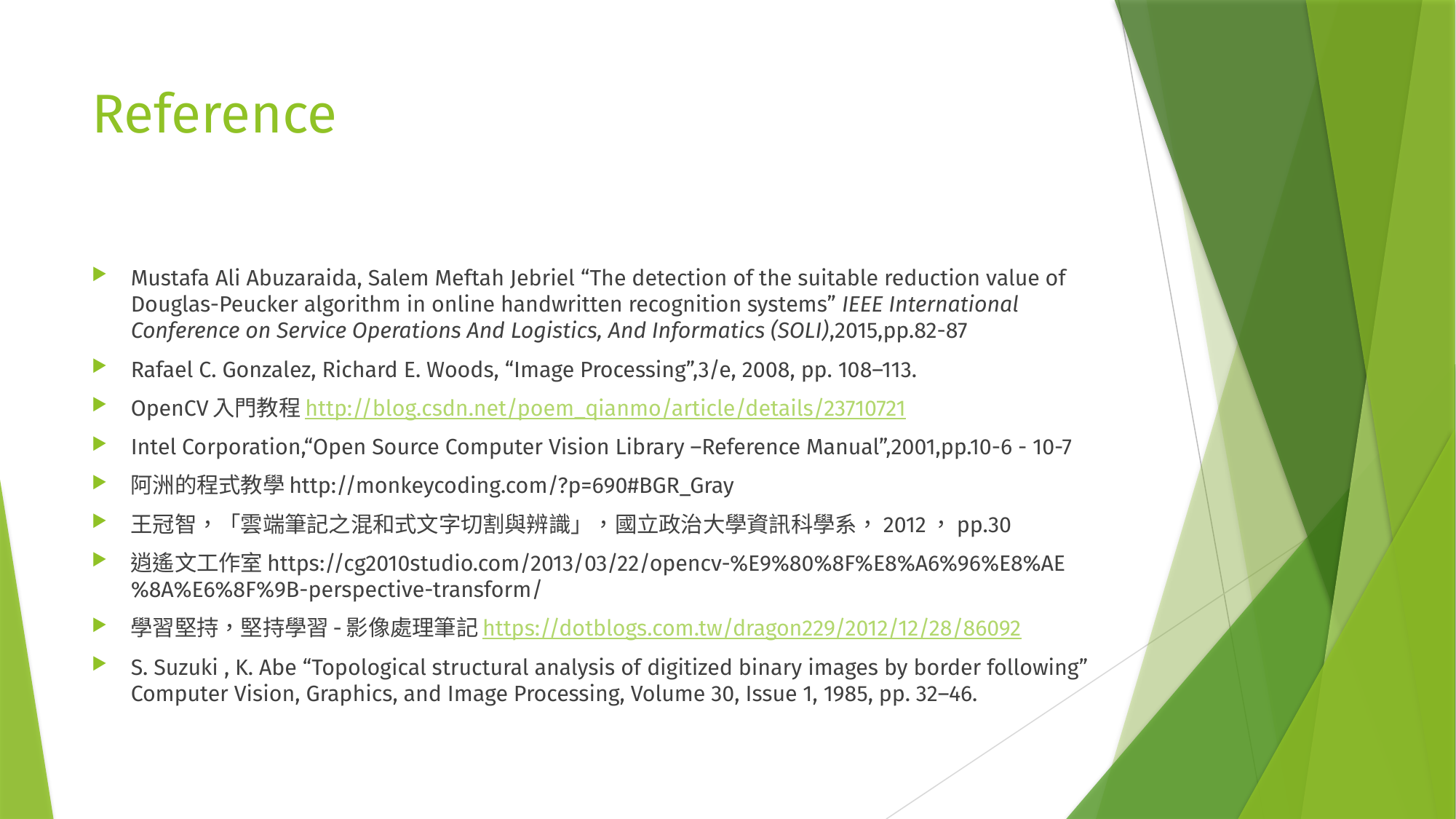

# Reference
Mustafa Ali Abuzaraida, Salem Meftah Jebriel “The detection of the suitable reduction value of Douglas-Peucker algorithm in online handwritten recognition systems” IEEE International Conference on Service Operations And Logistics, And Informatics (SOLI),2015,pp.82-87
Rafael C. Gonzalez, Richard E. Woods, “Image Processing”,3/e, 2008, pp. 108–113.
OpenCV入門教程http://blog.csdn.net/poem_qianmo/article/details/23710721
Intel Corporation,“Open Source Computer Vision Library –Reference Manual”,2001,pp.10-6 - 10-7
阿洲的程式教學http://monkeycoding.com/?p=690#BGR_Gray
王冠智，「雲端筆記之混和式文字切割與辨識」，國立政治大學資訊科學系，2012，pp.30
逍遙文工作室https://cg2010studio.com/2013/03/22/opencv-%E9%80%8F%E8%A6%96%E8%AE%8A%E6%8F%9B-perspective-transform/
學習堅持，堅持學習-影像處理筆記https://dotblogs.com.tw/dragon229/2012/12/28/86092
S. Suzuki , K. Abe “Topological structural analysis of digitized binary images by border following” Computer Vision, Graphics, and Image Processing, Volume 30, Issue 1, 1985, pp. 32–46.